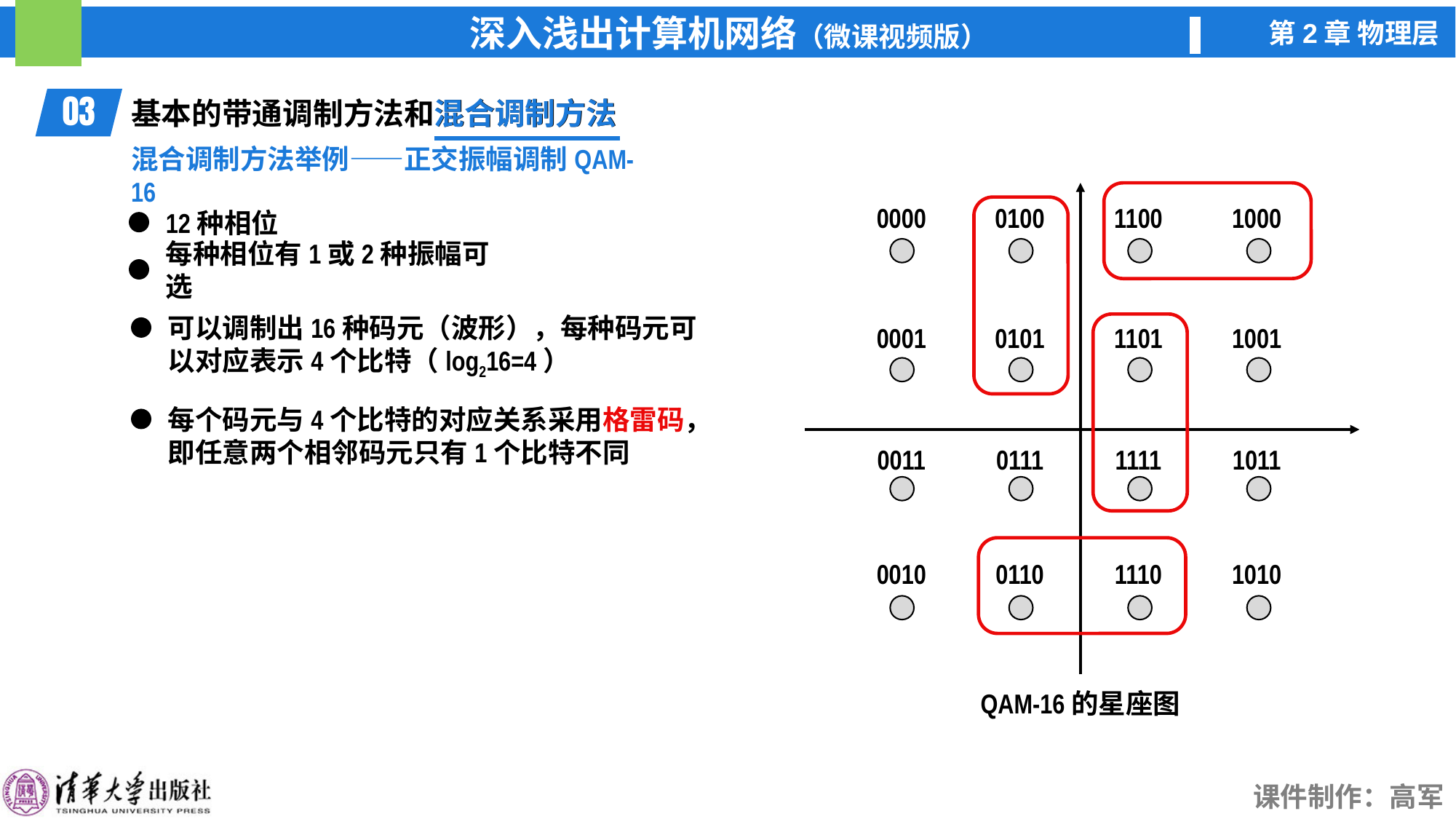

03
基本的带通调制方法和混合调制方法
混合调制方法
混合调制方法举例——正交振幅调制QAM-16
QAM-16的星座图

0000
0100
1100
1000

12种相位

每种相位有1或2种振幅可选

可以调制出16种码元（波形），每种码元可以对应表示4个比特（log216=4）
0001
0101
1101
1001

每个码元与4个比特的对应关系采用格雷码，即任意两个相邻码元只有1个比特不同

0011
0111
1111
1011

0010
0110
1110
1010